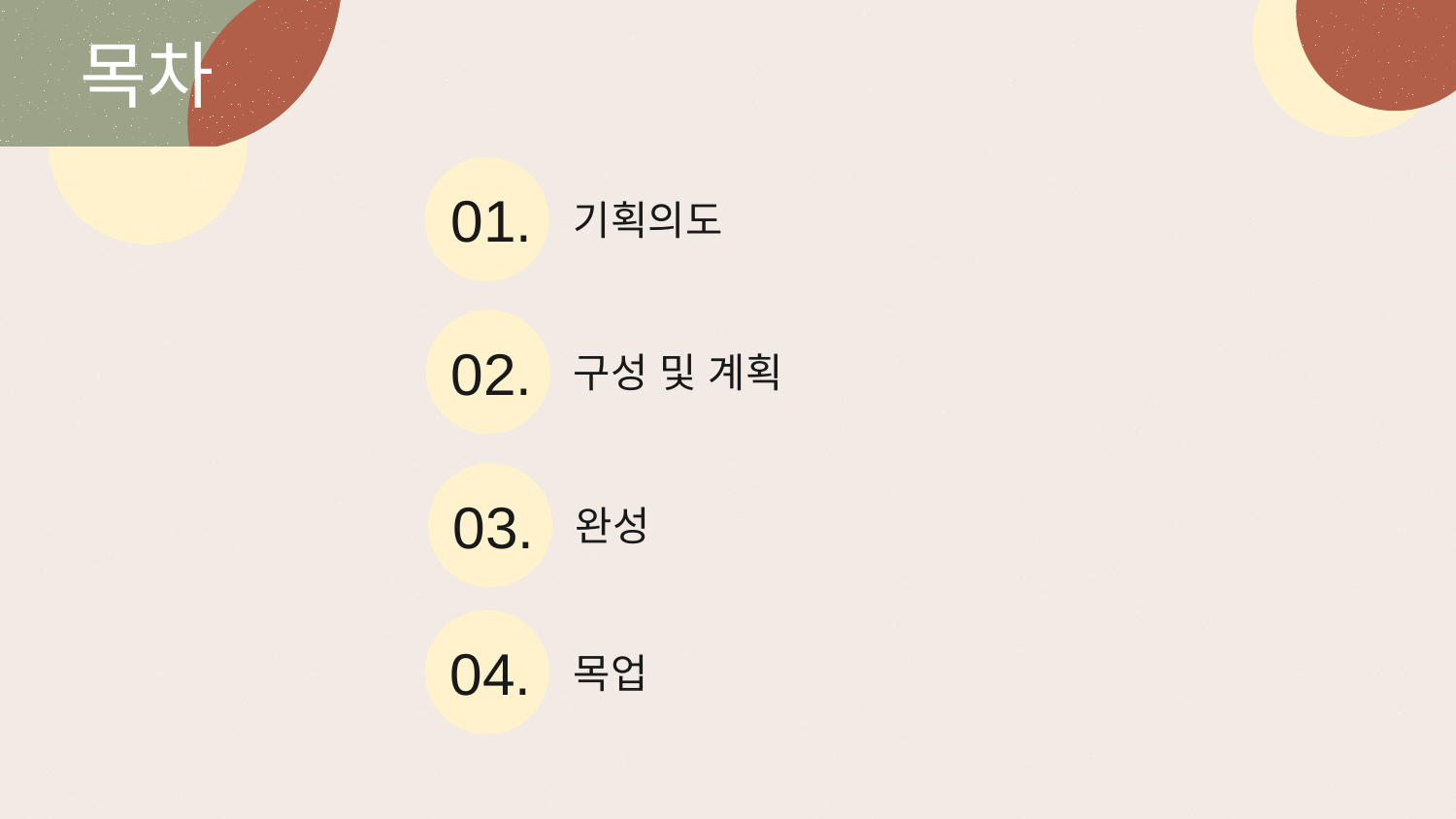

목차

# 기획의도
01.

구성 및 계획
02.

완성
03.

목업
04.